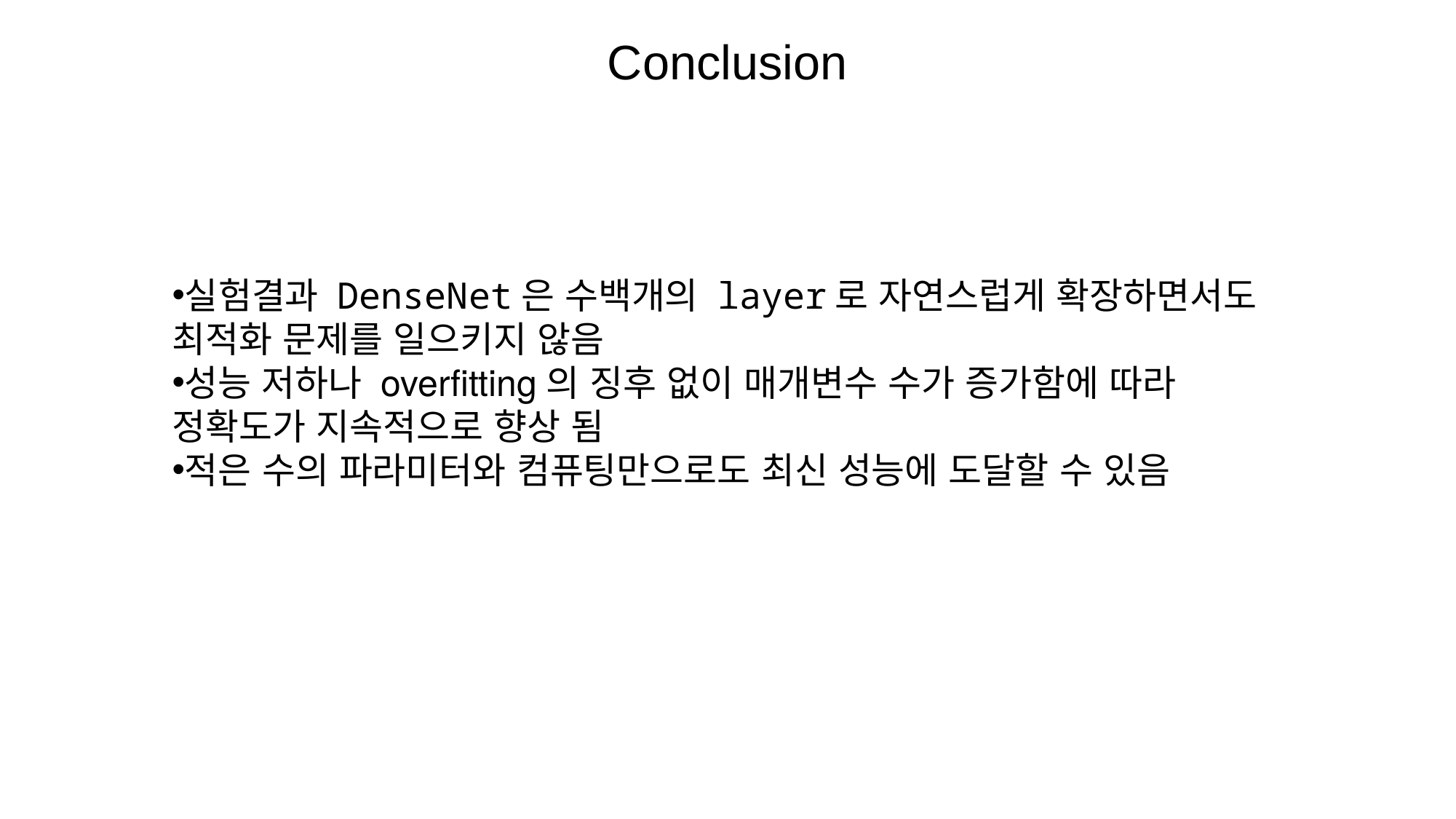

Conclusion
실험결과 DenseNet은 수백개의 layer로 자연스럽게 확장하면서도 최적화 문제를 일으키지 않음
성능 저하나 overfitting의 징후 없이 매개변수 수가 증가함에 따라 정확도가 지속적으로 향상 됨
적은 수의 파라미터와 컴퓨팅만으로도 최신 성능에 도달할 수 있음